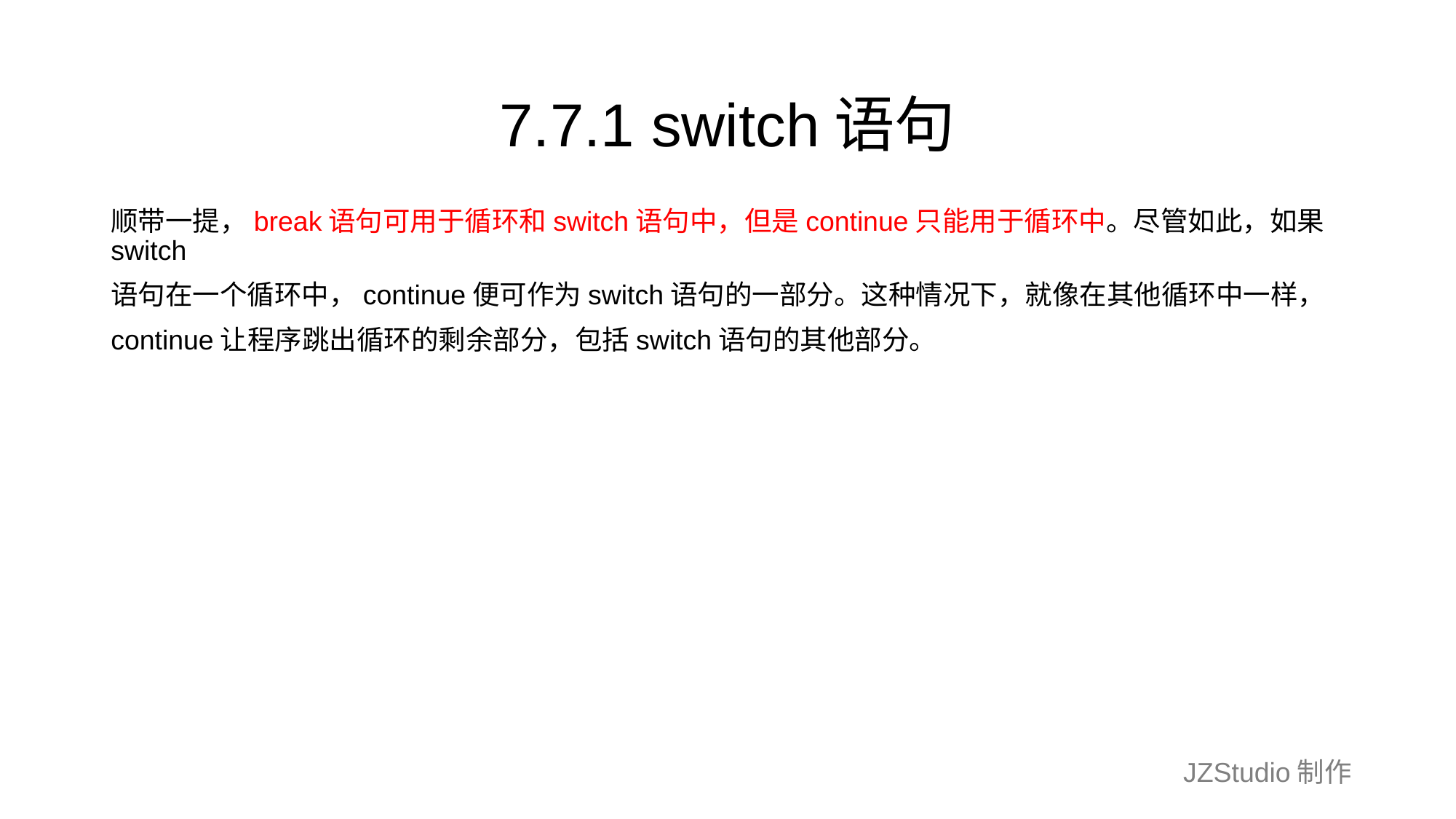

# 7.7.1 switch语句
顺带一提，break语句可用于循环和switch语句中，但是continue只能用于循环中。尽管如此，如果switch
语句在一个循环中，continue便可作为switch语句的一部分。这种情况下，就像在其他循环中一样，
continue让程序跳出循环的剩余部分，包括switch语句的其他部分。